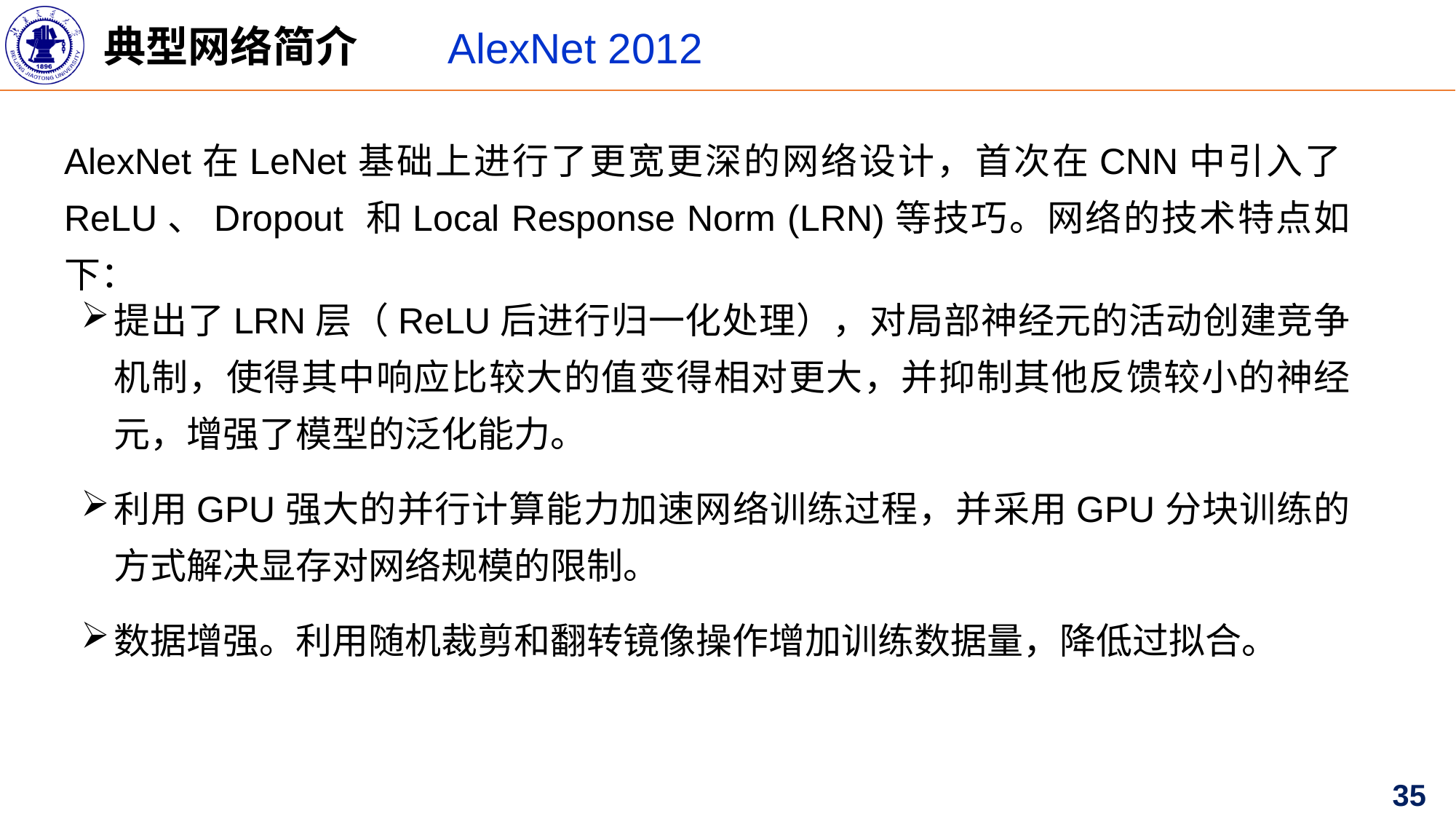

典型网络简介
AlexNet 2012
AlexNet在LeNet基础上进行了更宽更深的网络设计，首次在CNN中引入了ReLU、Dropout 和Local Response Norm (LRN)等技巧。网络的技术特点如下：
提出了LRN层（ReLU后进行归一化处理），对局部神经元的活动创建竞争机制，使得其中响应比较大的值变得相对更大，并抑制其他反馈较小的神经元，增强了模型的泛化能力。
利用GPU强大的并行计算能力加速网络训练过程，并采用GPU分块训练的方式解决显存对网络规模的限制。
数据增强。利用随机裁剪和翻转镜像操作增加训练数据量，降低过拟合。